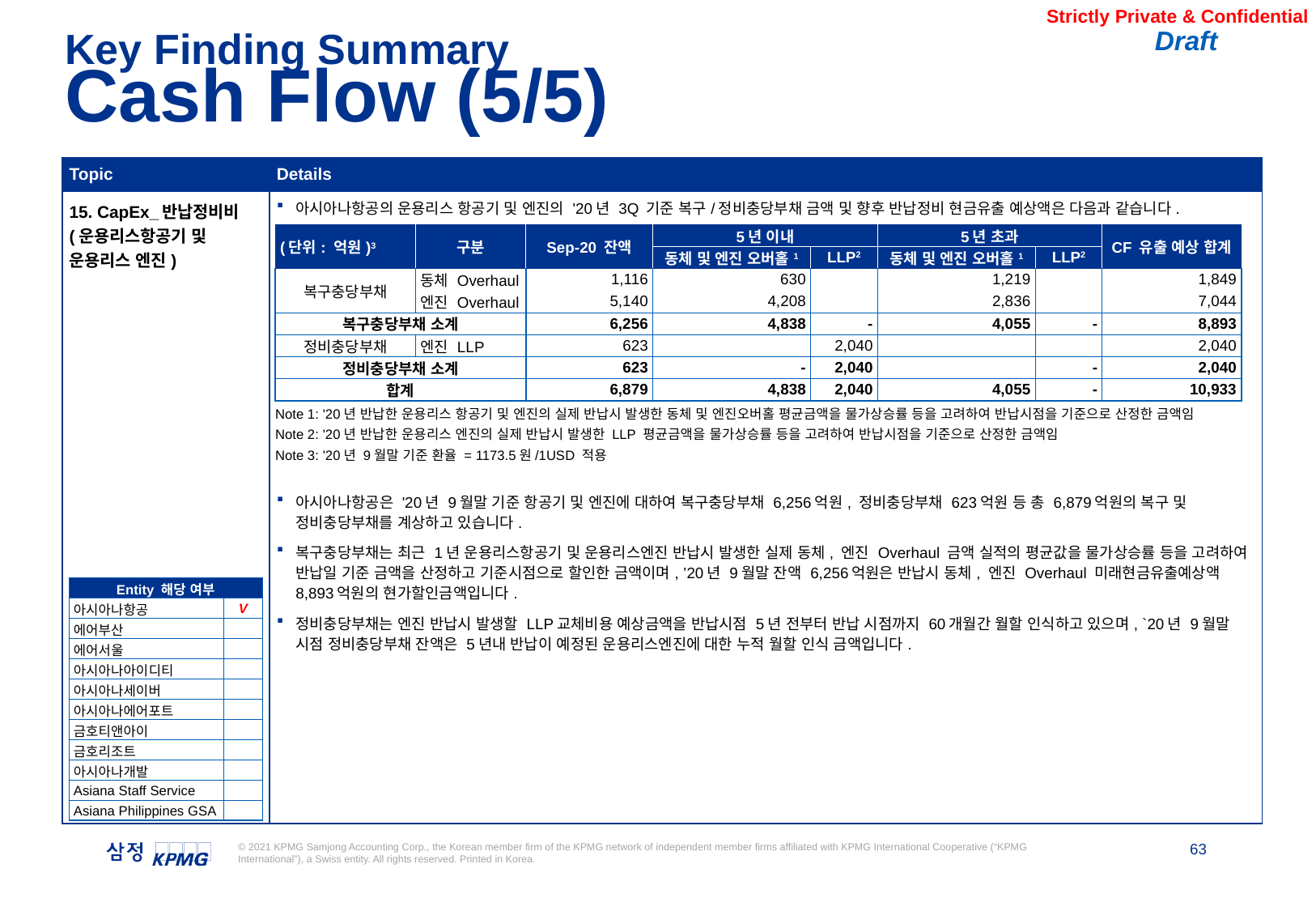

Key Finding Summary
Cash Flow (5/5)
| Topic | Details |
| --- | --- |
| 15. CapEx\_반납정비비 (운용리스항공기 및 운용리스 엔진) | 아시아나항공의 운용리스 항공기 및 엔진의 '20년 3Q 기준 복구/정비충당부채 금액 및 향후 반납정비 현금유출 예상액은 다음과 같습니다. 아시아나항공은 '20년 9월말 기준 항공기 및 엔진에 대하여 복구충당부채 6,256억원, 정비충당부채 623억원 등 총 6,879억원의 복구 및 정비충당부채를 계상하고 있습니다. 복구충당부채는 최근 1년 운용리스항공기 및 운용리스엔진 반납시 발생한 실제 동체, 엔진 Overhaul 금액 실적의 평균값을 물가상승률 등을 고려하여 반납일 기준 금액을 산정하고 기준시점으로 할인한 금액이며, ’20년 9월말 잔액 6,256억원은 반납시 동체, 엔진 Overhaul 미래현금유출예상액 8,893억원의 현가할인금액입니다. 정비충당부채는 엔진 반납시 발생할 LLP교체비용 예상금액을 반납시점 5년 전부터 반납 시점까지 60개월간 월할 인식하고 있으며, `20년 9월말 시점 정비충당부채 잔액은 5년내 반납이 예정된 운용리스엔진에 대한 누적 월할 인식 금액입니다. |
| (단위: 억원)3 | 구분 | Sep-20 잔액 | 5년 이내 |  | 5년 초과 |  | CF 유출 예상 합계 |
| --- | --- | --- | --- | --- | --- | --- | --- |
|  |  |  | 동체 및 엔진 오버홀1 | LLP2 | 동체 및 엔진 오버홀1 | LLP2 |  |
| 복구충당부채 | 동체 Overhaul | 1,116 | 630 |  | 1,219 |  | 1,849 |
|  | 엔진 Overhaul | 5,140 | 4,208 |  | 2,836 |  | 7,044 |
| 복구충당부채 소계 |  | 6,256 | 4,838 | - | 4,055 | - | 8,893 |
| 정비충당부채 | 엔진 LLP | 623 |  | 2,040 |  |  | 2,040 |
| 정비충당부채 소계 |  | 623 | - | 2,040 |  | - | 2,040 |
| 합계 |  | 6,879 | 4,838 | 2,040 | 4,055 | - | 10,933 |
Note 1: '20년 반납한 운용리스 항공기 및 엔진의 실제 반납시 발생한 동체 및 엔진오버홀 평균금액을 물가상승률 등을 고려하여 반납시점을 기준으로 산정한 금액임
Note 2: '20년 반납한 운용리스 엔진의 실제 반납시 발생한 LLP 평균금액을 물가상승률 등을 고려하여 반납시점을 기준으로 산정한 금액임
Note 3: '20년 9월말 기준 환율 = 1173.5원/1USD 적용
| Entity 해당 여부 |  |
| --- | --- |
| 아시아나항공 | V |
| 에어부산 |  |
| 에어서울 |  |
| 아시아나아이디티 |  |
| 아시아나세이버 |  |
| 아시아나에어포트 |  |
| 금호티앤아이 |  |
| 금호리조트 |  |
| 아시아나개발 |  |
| Asiana Staff Service |  |
| Asiana Philippines GSA |  |